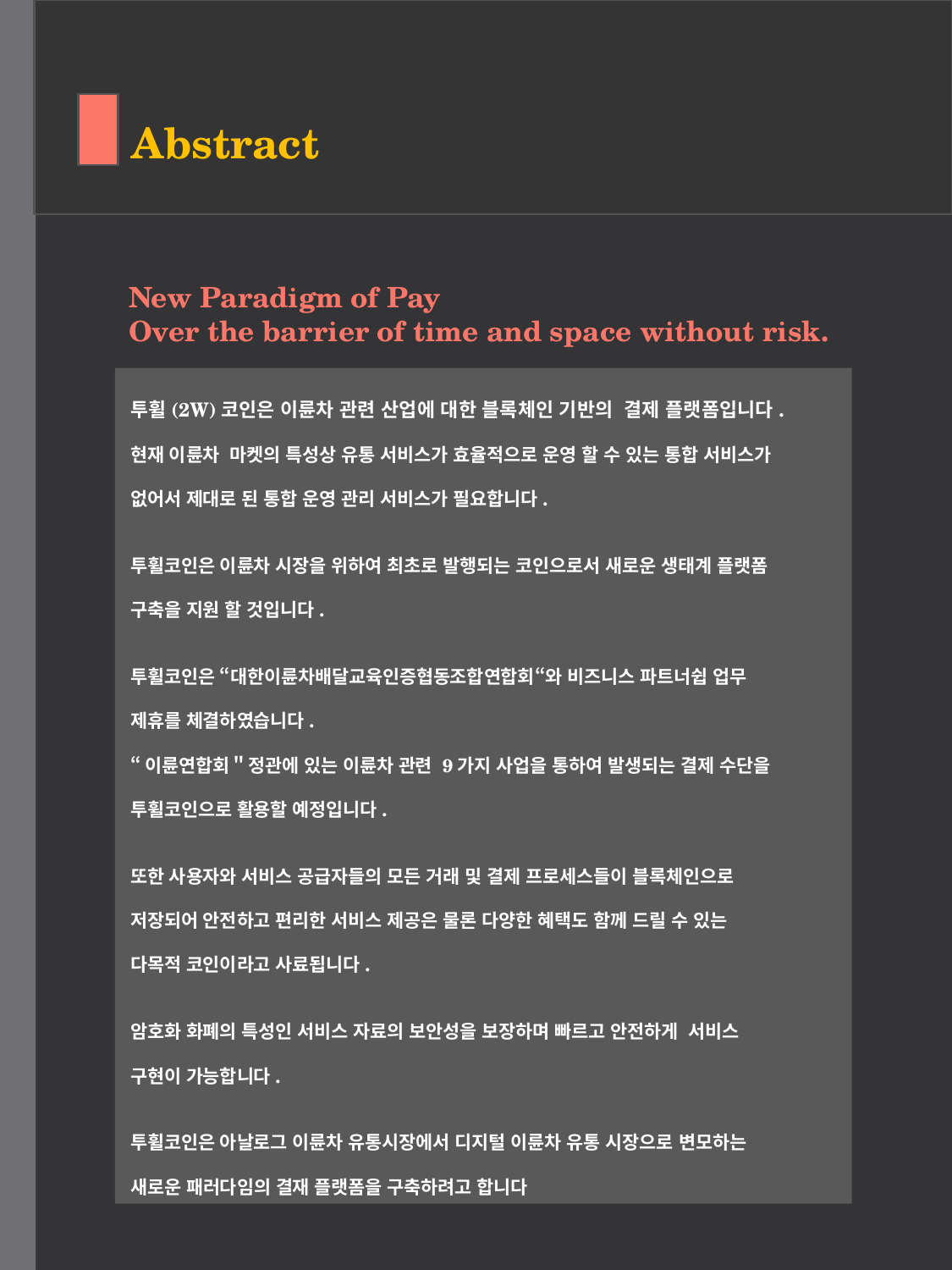

Abstract
New Paradigm of Pay
Over the barrier of time and space without risk.

투휠(2W)코인은 이륜차 관련 산업에 대한 블록체인 기반의  결제 플랫폼입니다.

현재 이륜차  마켓의 특성상 유통 서비스가 효율적으로 운영 할 수 있는 통합 서비스가

없어서 제대로 된 통합 운영 관리 서비스가 필요합니다.
투휠코인은 이륜차 시장을 위하여 최초로 발행되는 코인으로서 새로운 생태계 플랫폼

구축을 지원 할 것입니다.

투휠코인은 “대한이륜차배달교육인증협동조합연합회“와 비즈니스 파트너쉽 업무

제휴를 체결하였습니다.

“이륜연합회＂정관에 있는 이륜차 관련 9가지 사업을 통하여 발생되는 결제 수단을

투휠코인으로 활용할 예정입니다.

또한 사용자와 서비스 공급자들의 모든 거래 및 결제 프로세스들이 블록체인으로

저장되어 안전하고 편리한 서비스 제공은 물론 다양한 혜택도 함께 드릴 수 있는

다목적 코인이라고 사료됩니다.

암호화 화폐의 특성인 서비스 자료의 보안성을 보장하며 빠르고 안전하게  서비스

구현이 가능합니다.

투휠코인은 아날로그 이륜차 유통시장에서 디지털 이륜차 유통 시장으로 변모하는

새로운 패러다임의 결재 플랫폼을 구축하려고 합니다